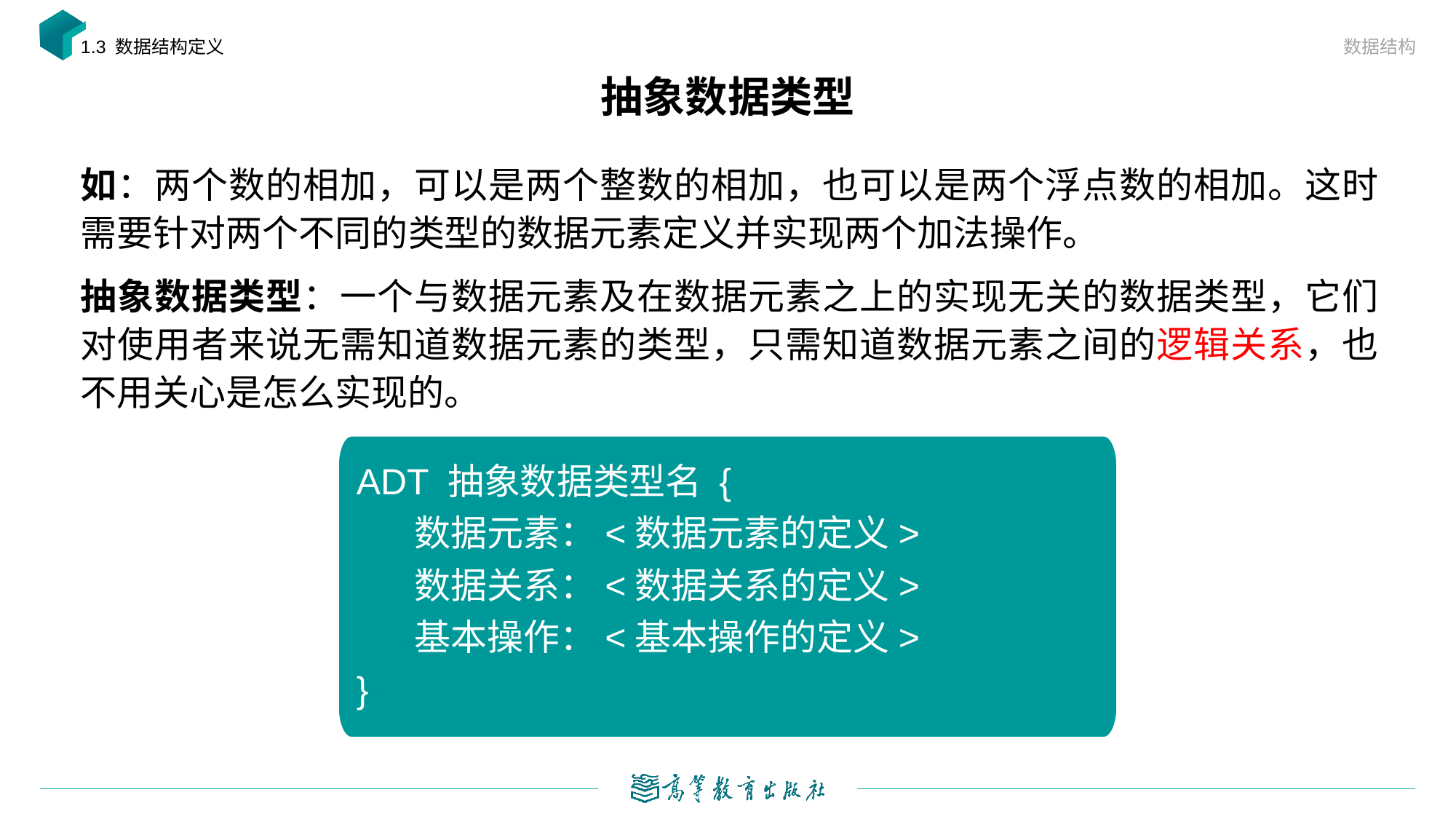

数据结构
1.3 数据结构定义
# 抽象数据类型
如：两个数的相加，可以是两个整数的相加，也可以是两个浮点数的相加。这时需要针对两个不同的类型的数据元素定义并实现两个加法操作。
抽象数据类型：一个与数据元素及在数据元素之上的实现无关的数据类型，它们对使用者来说无需知道数据元素的类型，只需知道数据元素之间的逻辑关系，也不用关心是怎么实现的。

ADT 抽象数据类型名 {
      数据元素：<数据元素的定义>
      数据关系：<数据关系的定义>
      基本操作：<基本操作的定义>
}